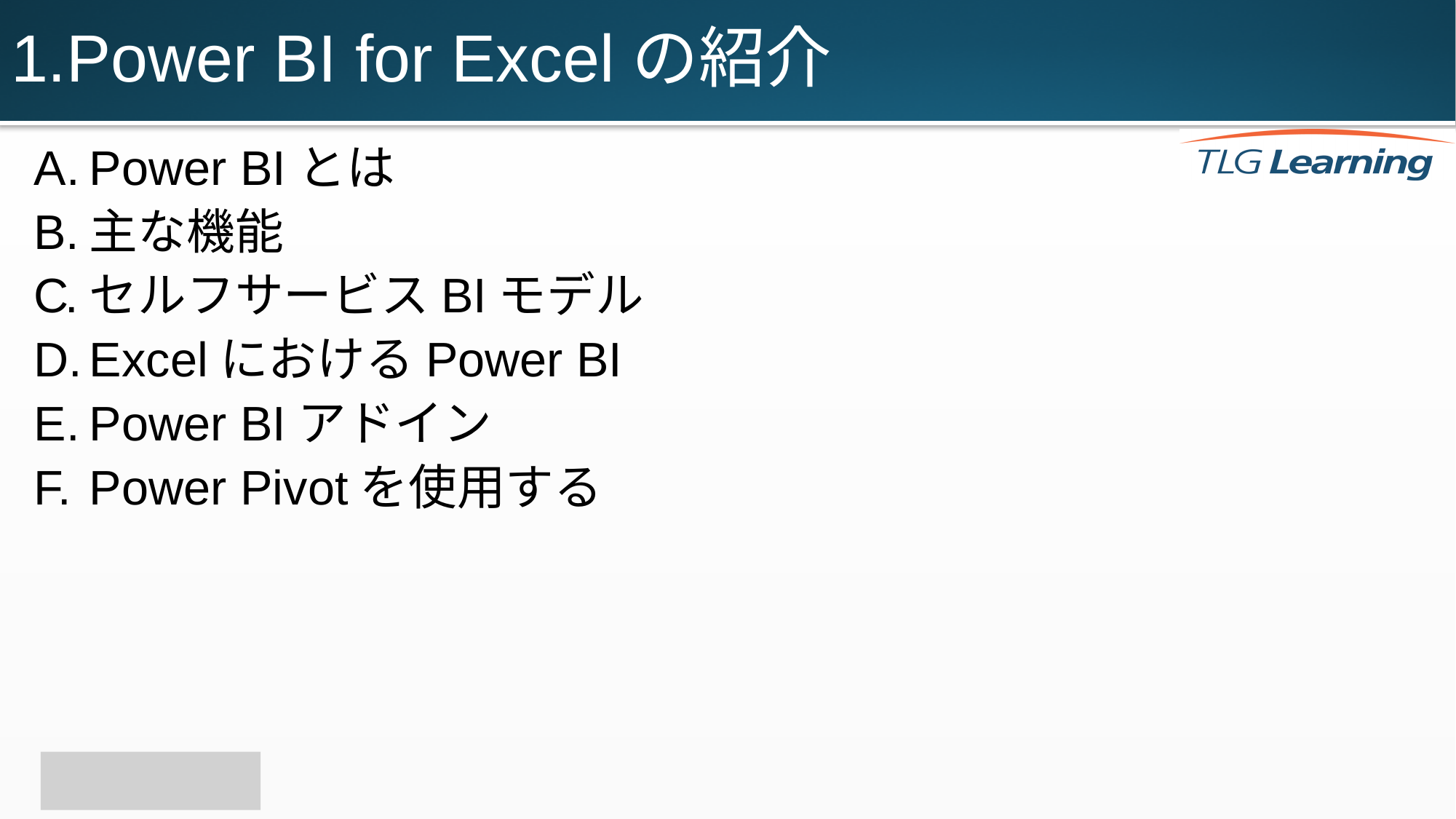

# 1.Power BI for Excelの紹介
Power BIとは
主な機能
セルフサービスBIモデル
ExcelにおけるPower BI
Power BIアドイン
Power Pivotを使用する